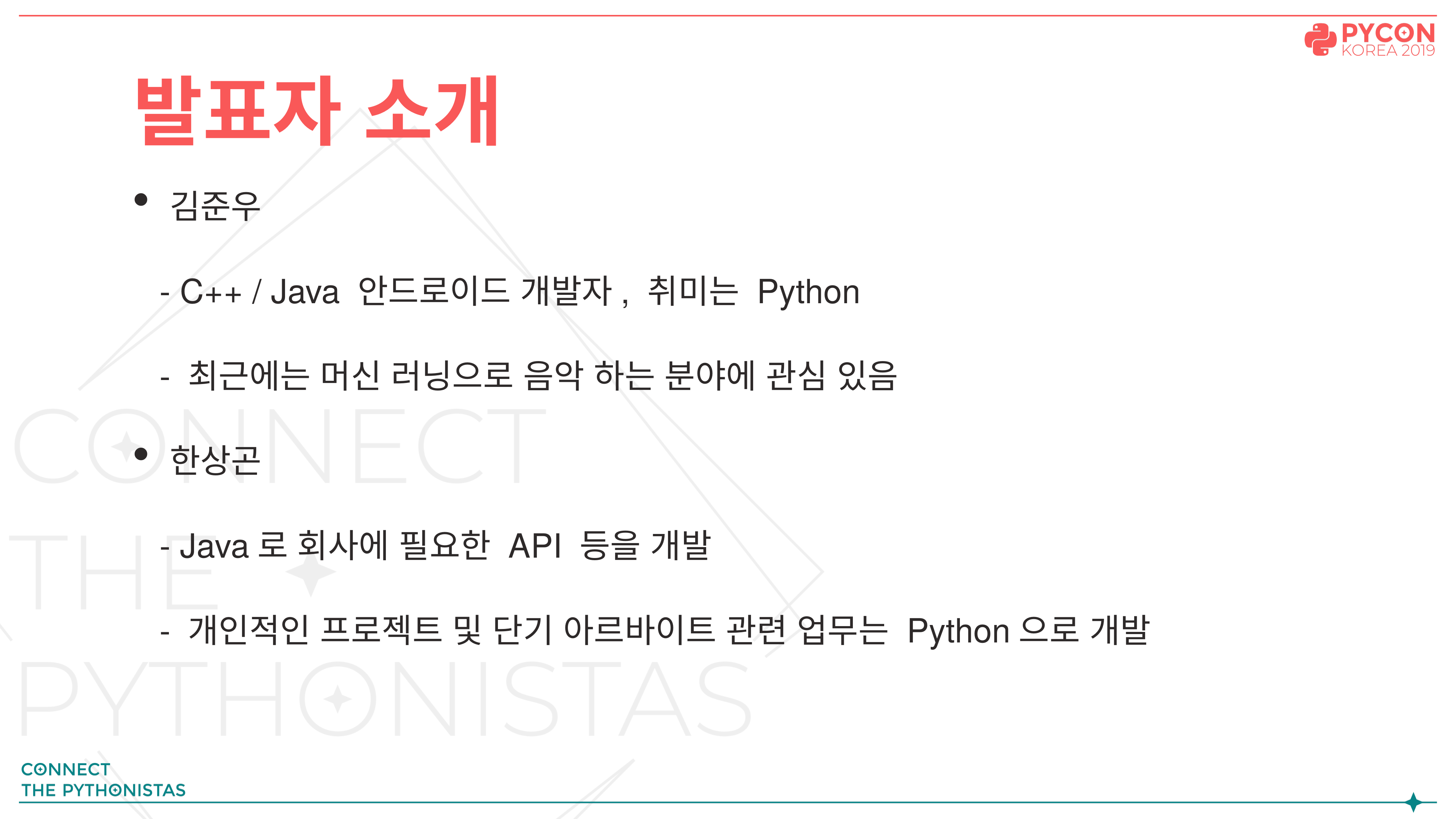

# 발표자 소개
김준우
- C++ / Java 안드로이드 개발자, 취미는 Python
- 최근에는 머신 러닝으로 음악 하는 분야에 관심 있음
한상곤
- Java로 회사에 필요한 API 등을 개발
- 개인적인 프로젝트 및 단기 아르바이트 관련 업무는 Python으로 개발